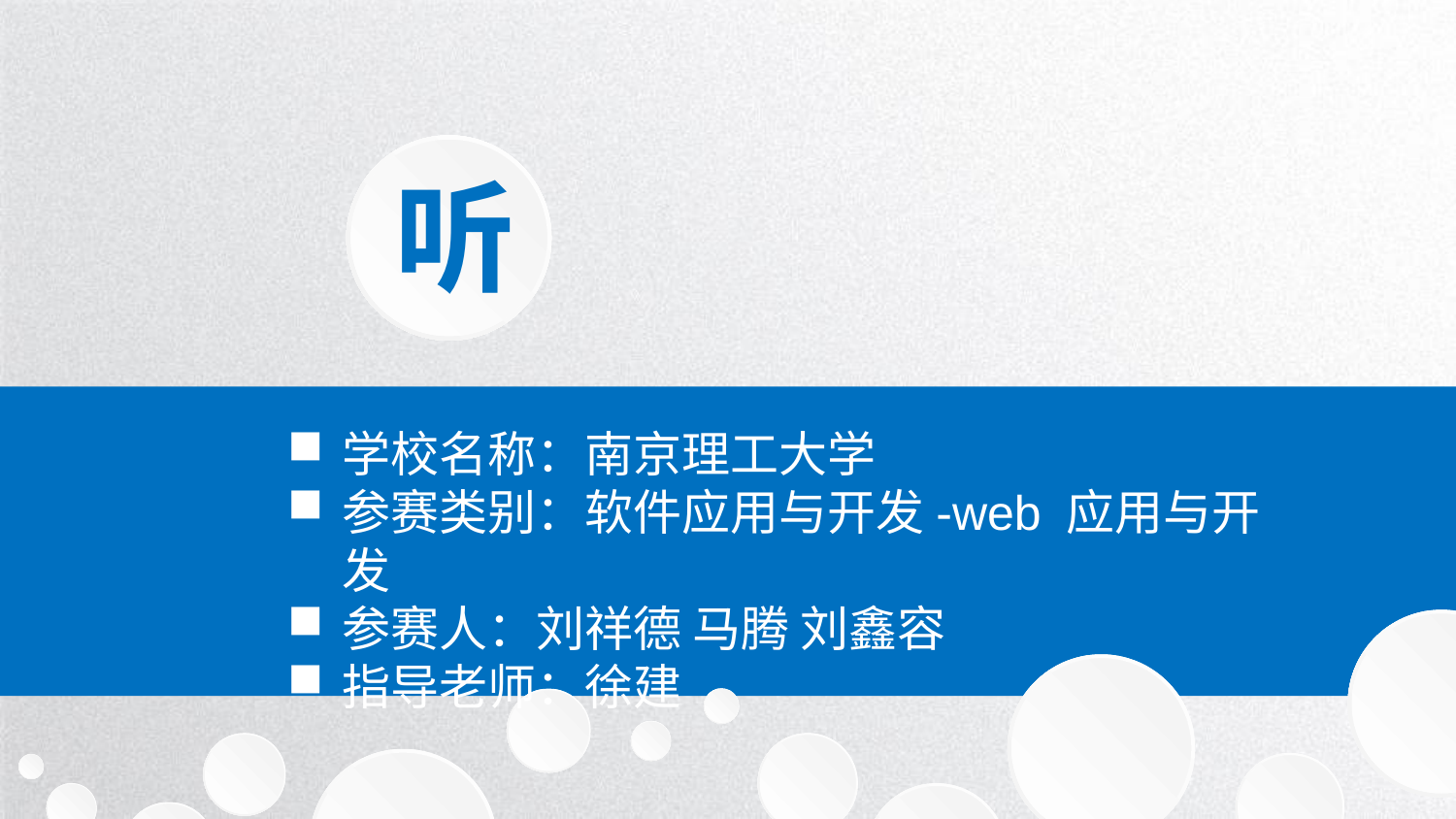

谢

谢

聆

听

学校名称：南京理工大学
参赛类别：软件应用与开发-web 应用与开发
参赛人：刘祥德 马腾 刘鑫容
指导老师：徐建